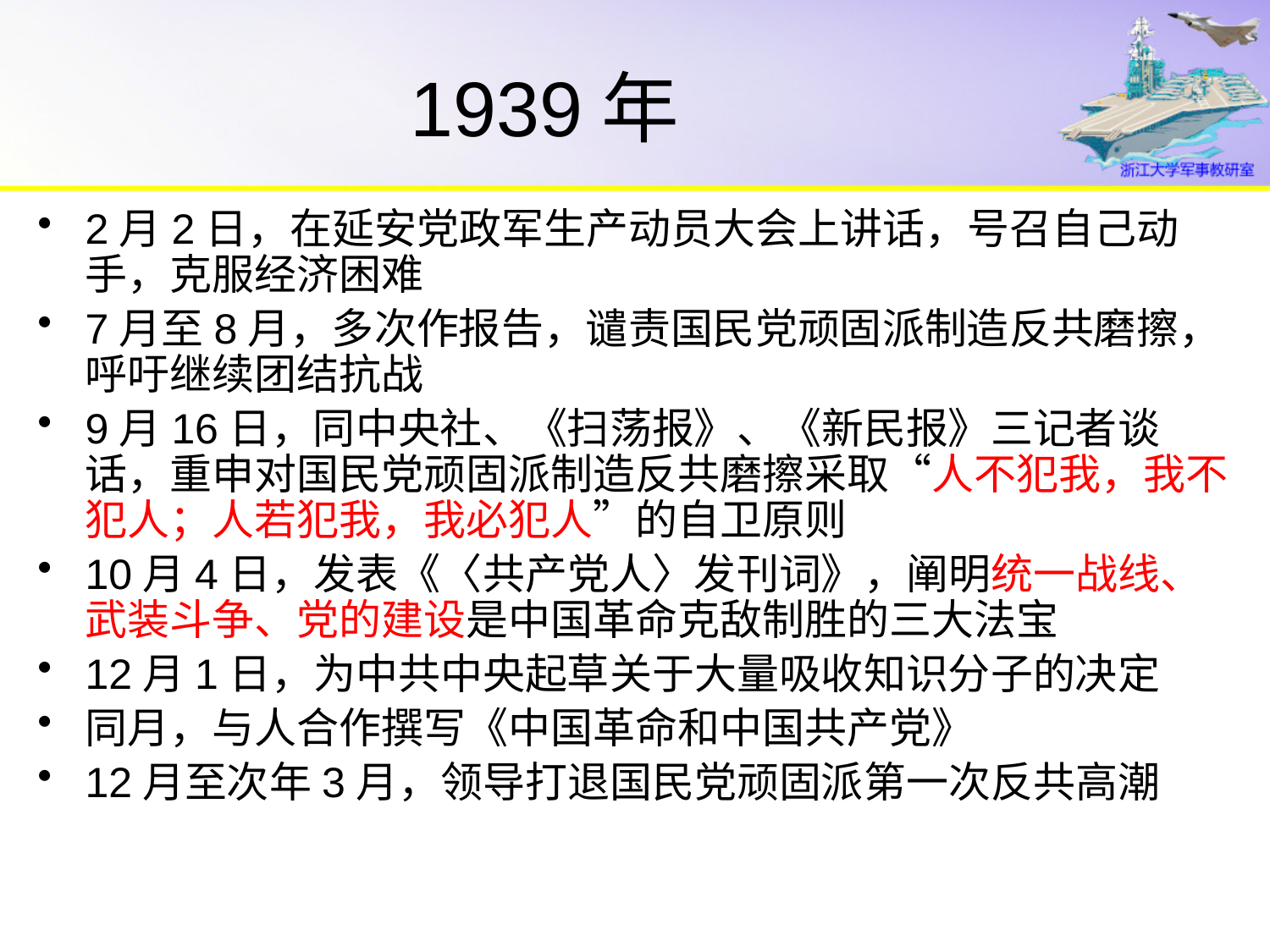

# 1939年
2月2日，在延安党政军生产动员大会上讲话，号召自己动手，克服经济困难
7月至8月，多次作报告，谴责国民党顽固派制造反共磨擦，呼吁继续团结抗战
9月16日，同中央社、《扫荡报》、《新民报》三记者谈话，重申对国民党顽固派制造反共磨擦采取“人不犯我，我不犯人；人若犯我，我必犯人”的自卫原则
10月4日，发表《〈共产党人〉发刊词》，阐明统一战线、武装斗争、党的建设是中国革命克敌制胜的三大法宝
12月1日，为中共中央起草关于大量吸收知识分子的决定
同月，与人合作撰写《中国革命和中国共产党》
12月至次年3月，领导打退国民党顽固派第一次反共高潮